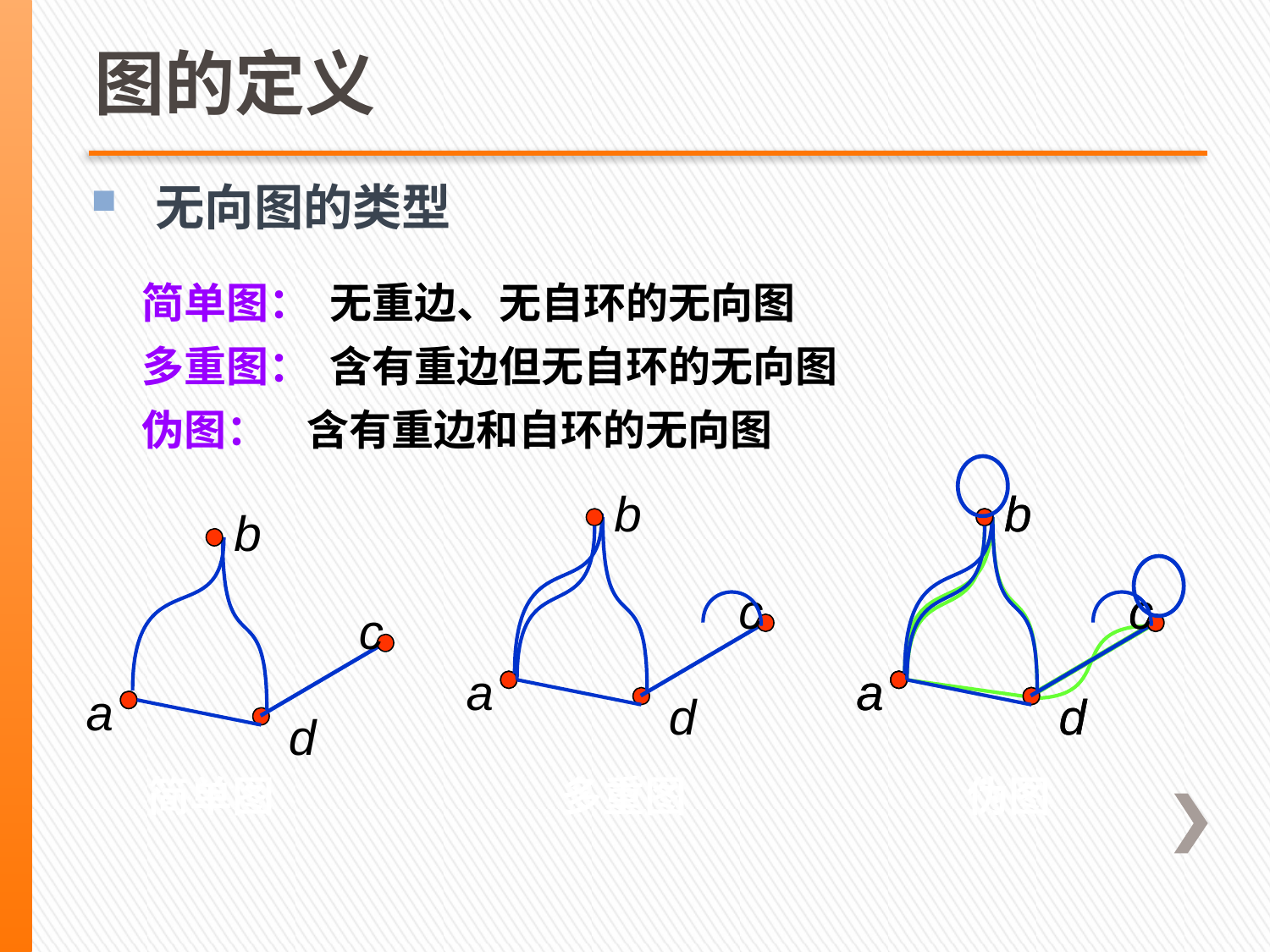

图的定义
  无向图的类型
简单图：  无重边、无自环的无向图
多重图：  含有重边但无自环的无向图
伪图：    含有重边和自环的无向图

b

c

a

d

b

c

a

d

b

c

a

d

b

c

a

d

简单图
多重图
伪图